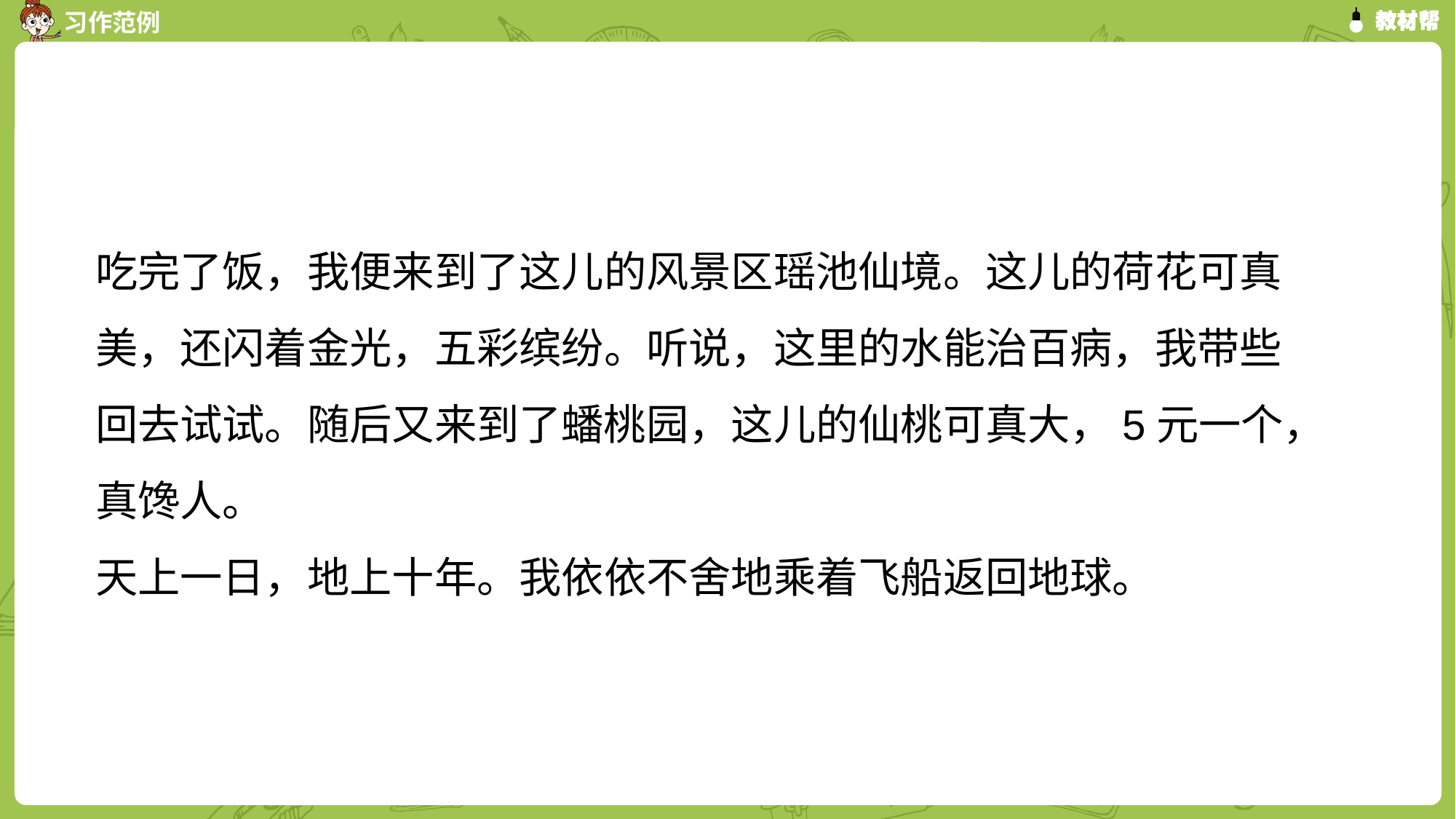

吃完了饭，我便来到了这儿的风景区瑶池仙境。这儿的荷花可真美，还闪着金光，五彩缤纷。听说，这里的水能治百病，我带些回去试试。随后又来到了蟠桃园，这儿的仙桃可真大，5元一个，真馋人。
天上一日，地上十年。我依依不舍地乘着飞船返回地球。